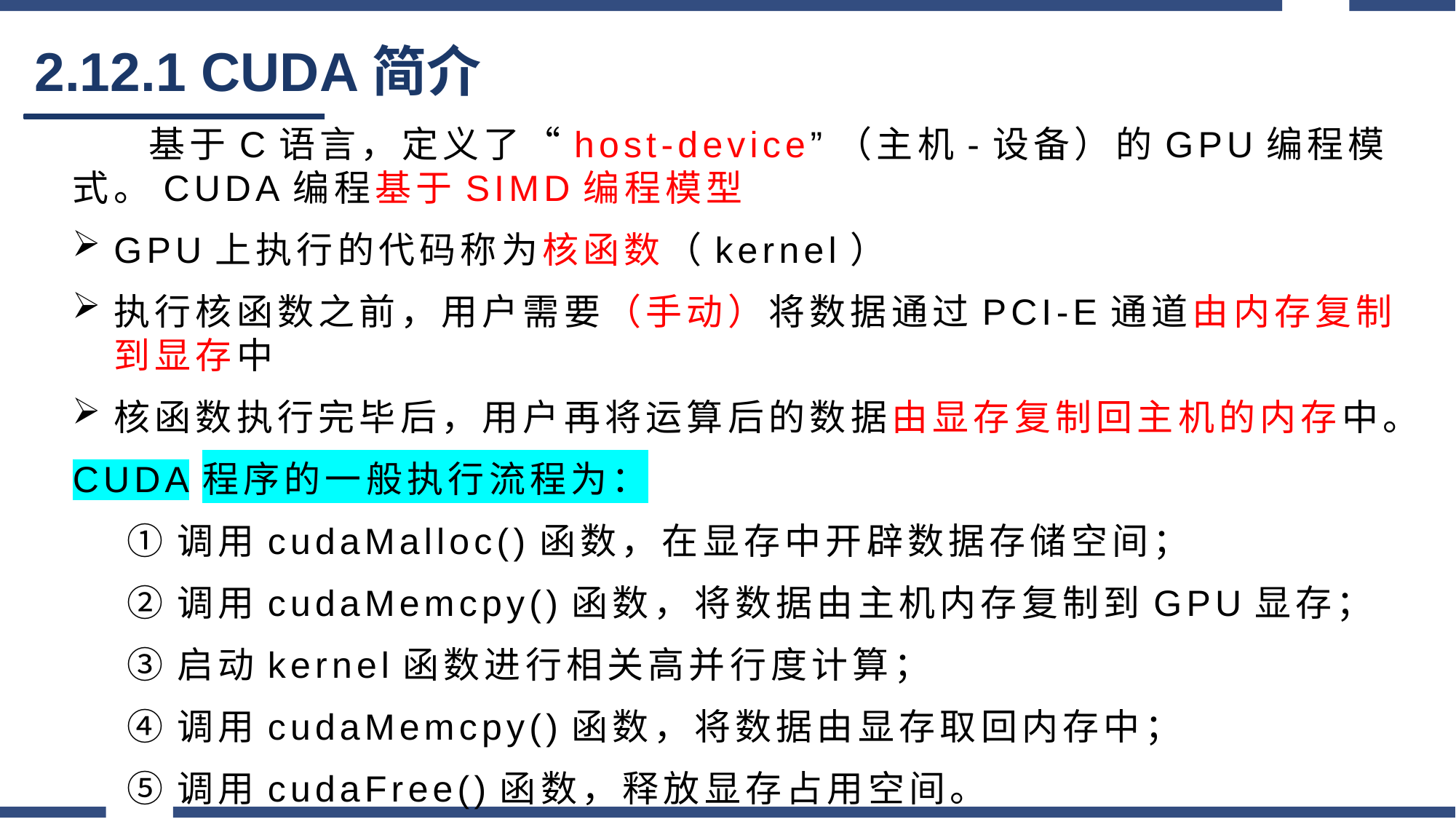

# 2.12.1 CUDA简介
 基于C语言，定义了“host-device”（主机-设备）的GPU编程模式。CUDA编程基于SIMD编程模型
GPU上执行的代码称为核函数（kernel）
执行核函数之前，用户需要（手动）将数据通过PCI-E通道由内存复制到显存中
核函数执行完毕后，用户再将运算后的数据由显存复制回主机的内存中。
CUDA程序的一般执行流程为：
①调用cudaMalloc()函数，在显存中开辟数据存储空间；
②调用cudaMemcpy()函数，将数据由主机内存复制到GPU显存；
③启动kernel函数进行相关高并行度计算；
④调用cudaMemcpy()函数，将数据由显存取回内存中；
⑤调用cudaFree()函数，释放显存占用空间。